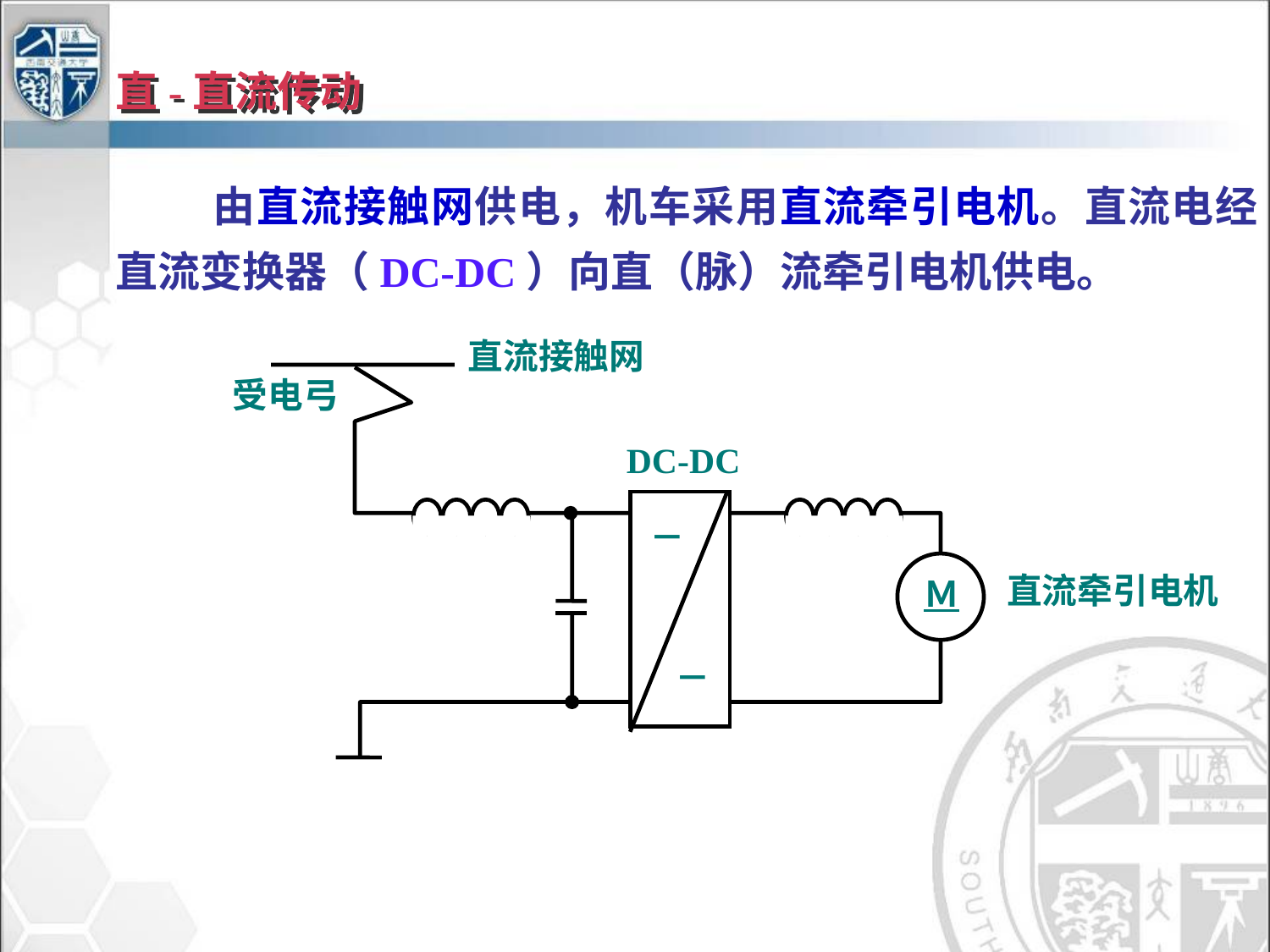

# 直-直流传动
        由直流接触网供电，机车采用直流牵引电机。直流电经直流变换器（DC-DC）向直（脉）流牵引电机供电。
直流接触网

受电弓

－

Ｍ
直流牵引电机

－

DC-DC